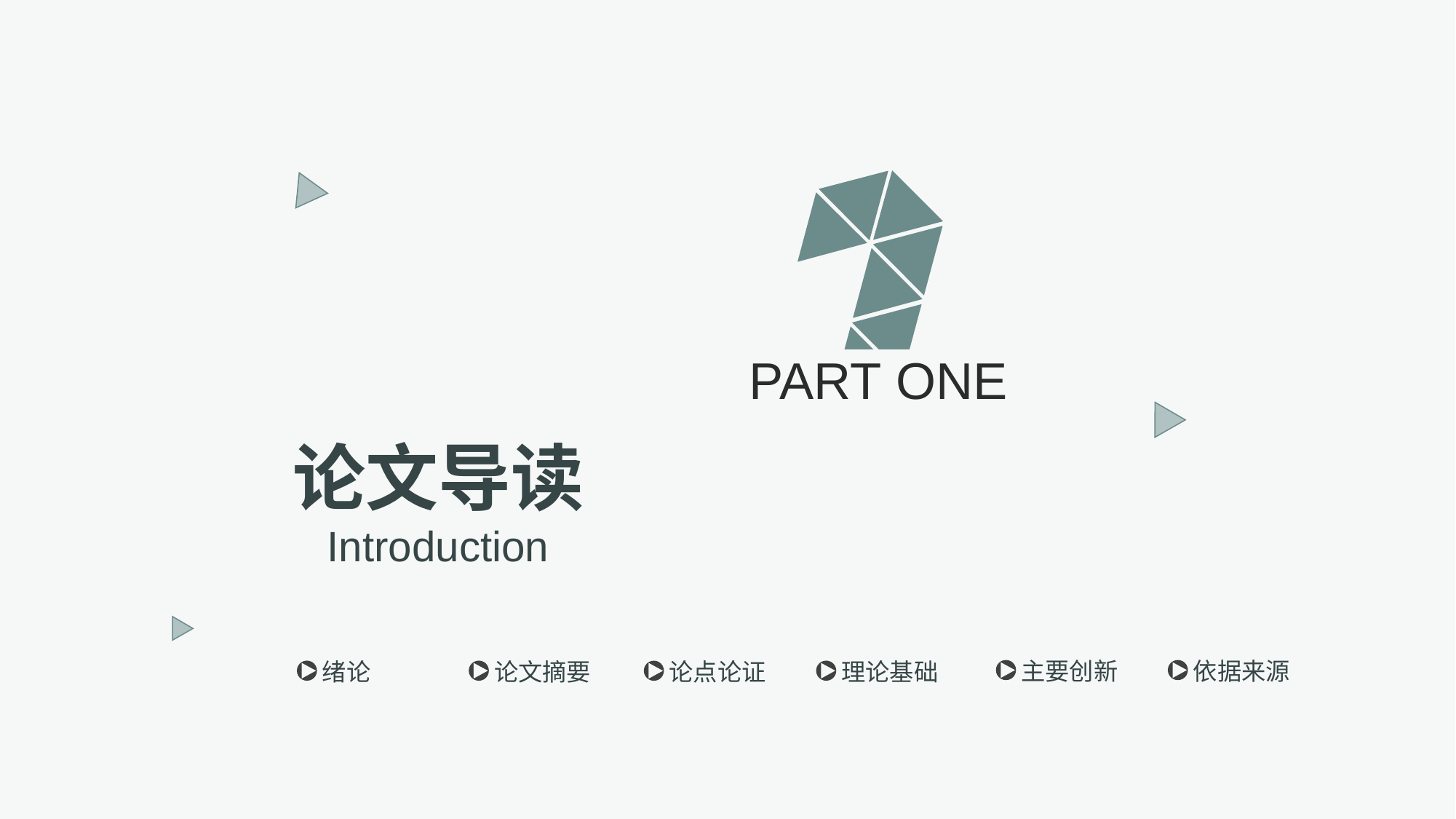

PART ONE

论文导读
Introduction

主要创新

依据来源

绪论

论文摘要

理论基础

论点论证